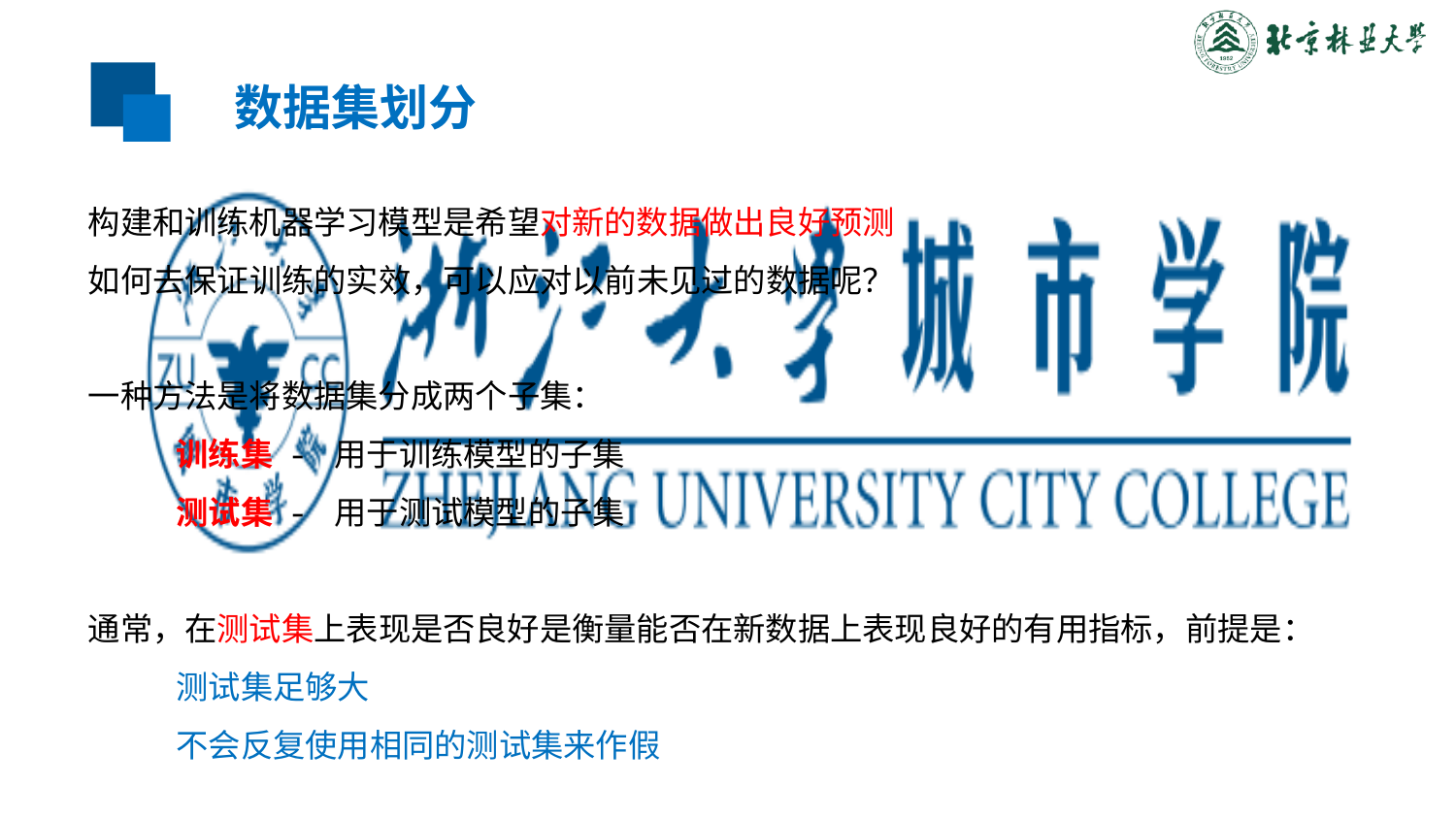

数据集划分
构建和训练机器学习模型是希望对新的数据做出良好预测
如何去保证训练的实效，可以应对以前未见过的数据呢？

一种方法是将数据集分成两个子集：
	训练集 - 用于训练模型的子集
	测试集 - 用于测试模型的子集

通常，在测试集上表现是否良好是衡量能否在新数据上表现良好的有用指标，前提是：
	测试集足够大
	不会反复使用相同的测试集来作假

54